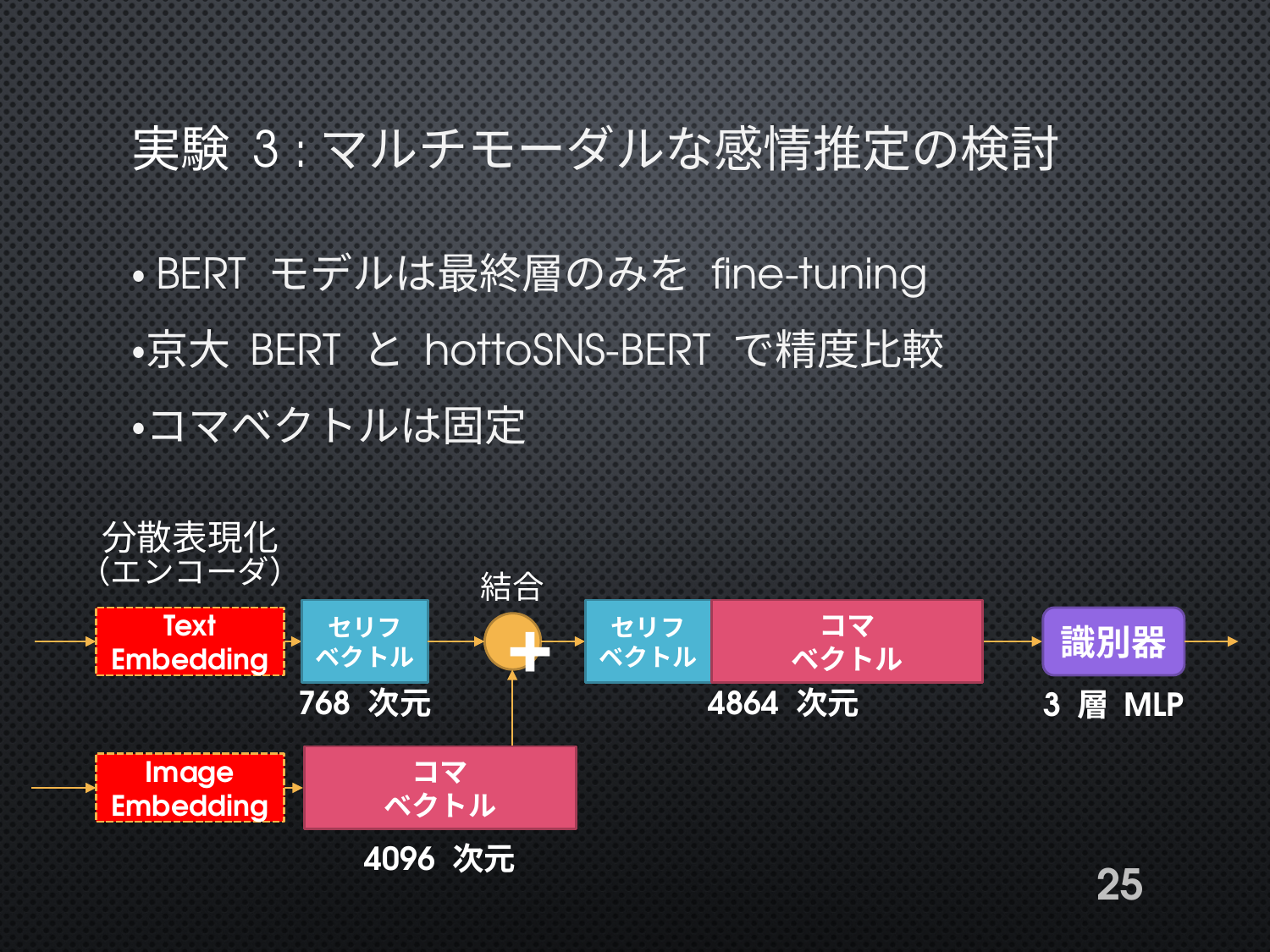

# 実験 3 :マルチモーダルな感情推定の検討
・BERT モデルは最終層のみを fine-tuning

・京大 BERT と hottoSNS-BERT で精度比較

・コマベクトルは固定
分散表現化
（エンコーダ）
セリフ
ベクトル
セリフ
ベクトル
コマ
ベクトル
Text
Embedding
識別器
+
768 次元
4864 次元
コマ
ベクトル
Image
Embedding
4096 次元
結合
3 層 MLP
25